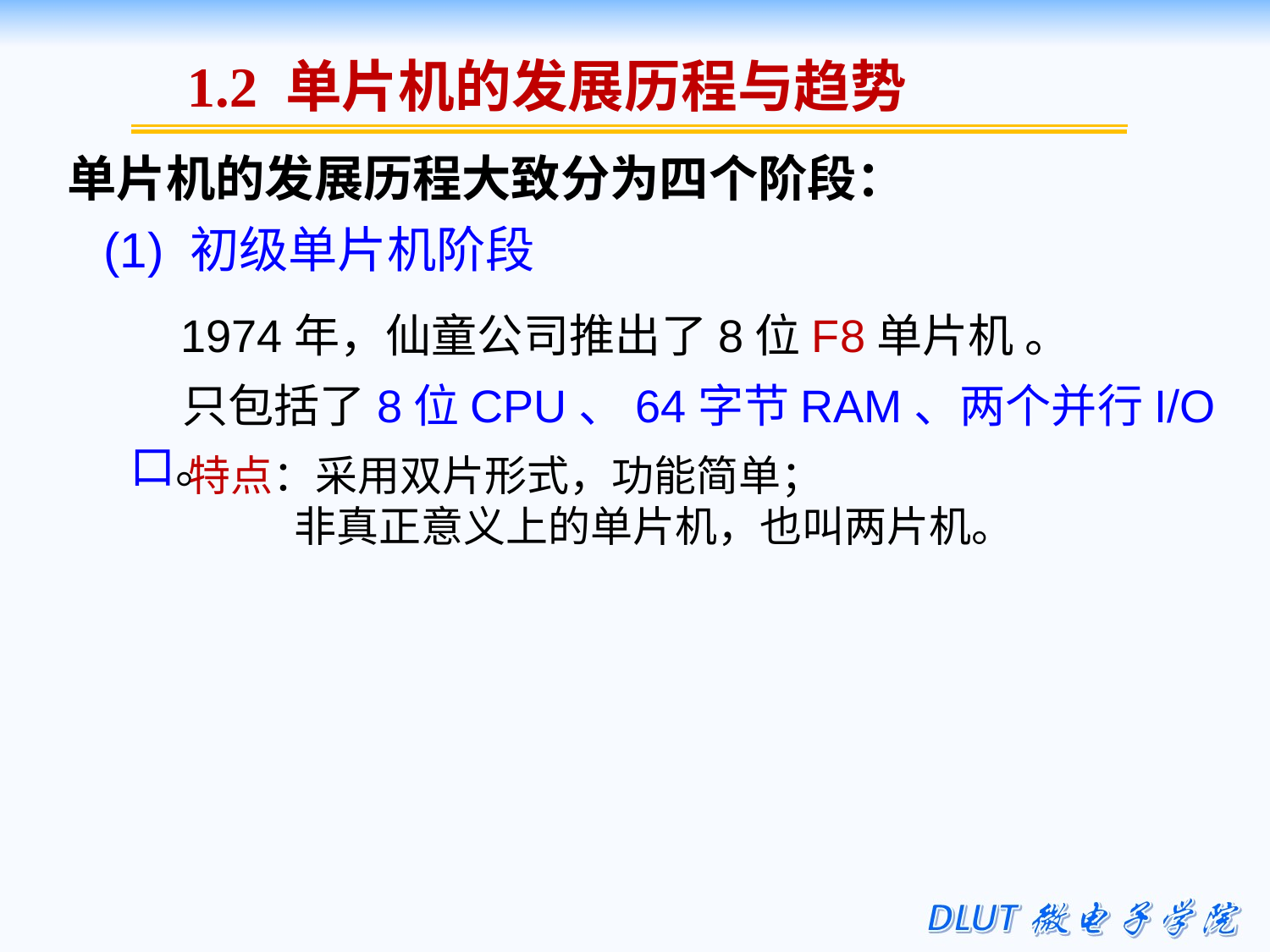

1.2 单片机的发展历程与趋势
单片机的发展历程大致分为四个阶段：
   (1) 初级单片机阶段
    1974年，仙童公司推出了8位F8单片机 。
    只包括了8位CPU、64字节RAM、两个并行I/O口。
特点：采用双片形式，功能简单；
          非真正意义上的单片机，也叫两片机。